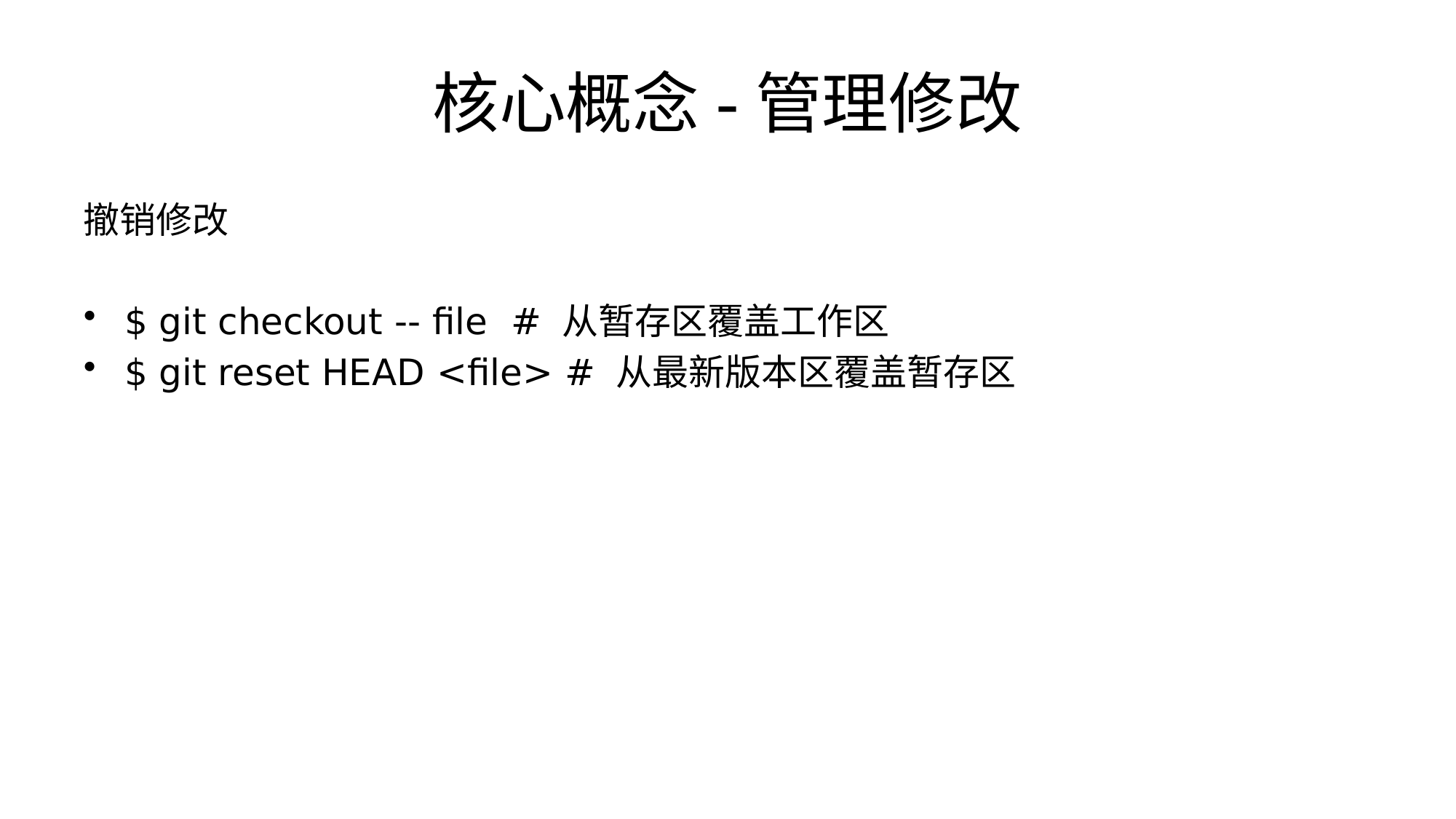

# 核心概念-管理修改
撤销修改

$ git checkout -- file  # 从暂存区覆盖工作区
$ git reset HEAD <file> # 从最新版本区覆盖暂存区